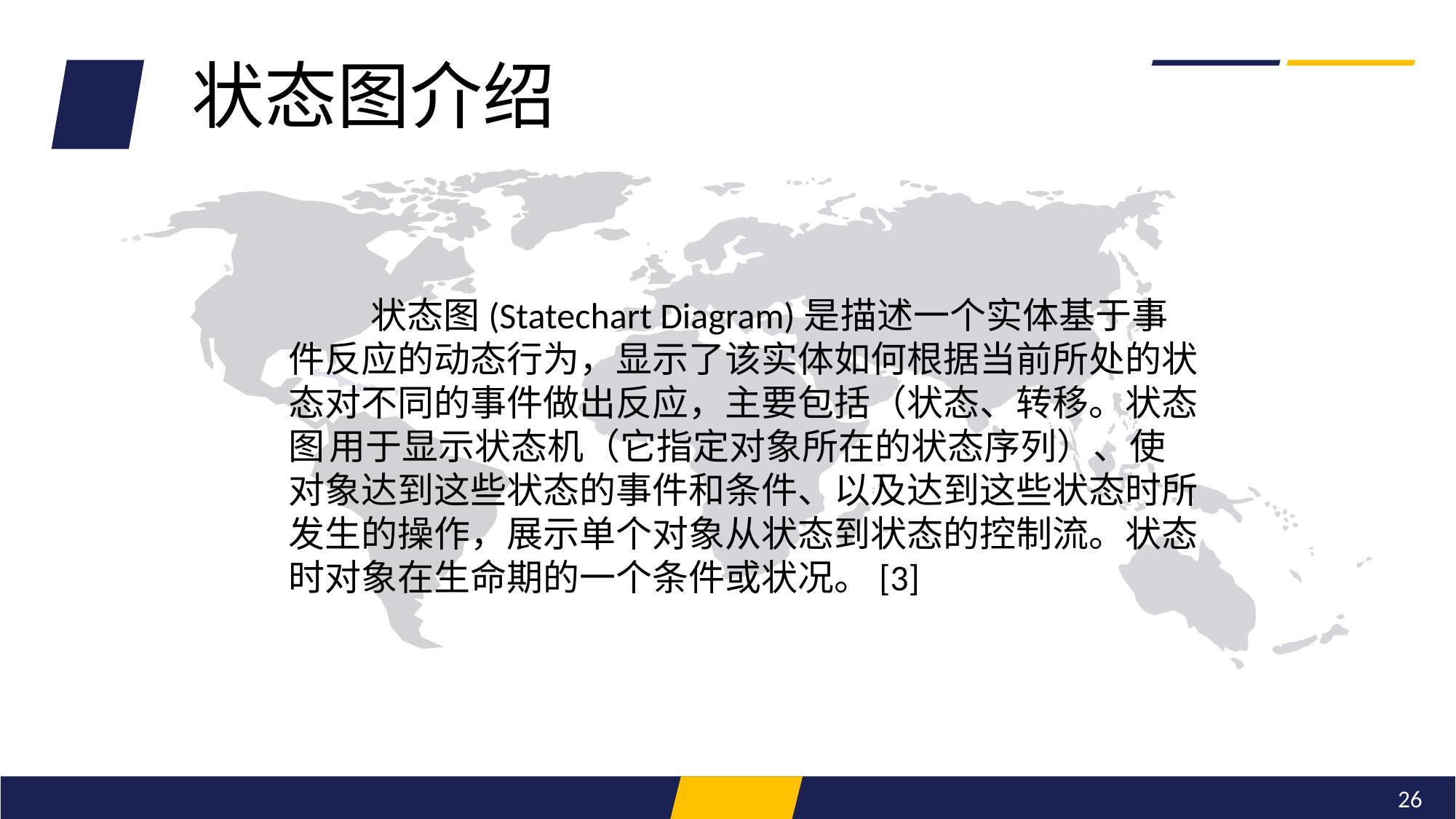

状态图(Statechart Diagram)是描述一个实体基于事件反应的动态行为，显示了该实体如何根据当前所处的状态对不同的事件做出反应。通常我们创建一个UML状态图是为了以下的研究目的：研究类、角色、子系统、或组件的复杂行为。

状态图(Statechart Diagram)是描述一个实体基于事件反应的动态行为，显示了该实体如何根据当前所处的状态对不同的事件做出反应。通常我们创建一个UML状态图是为了以下的研究目的：研究类、角色、子系统、或组件的复杂行为。

状态图介绍

         状态图(Statechart Diagram)是描述一个实体基于事件反应的动态行为，显示了该实体如何根据当前所处的状态对不同的事件做出反应，主要包括（状态、转移。状态图 用于显示状态机（它指定对象所在的状态序列）、使对象达到这些状态的事件和条件、以及达到这些状态时所发生的操作，展示单个对象从状态到状态的控制流。状态时对象在生命期的一个条件或状况。[3]

26